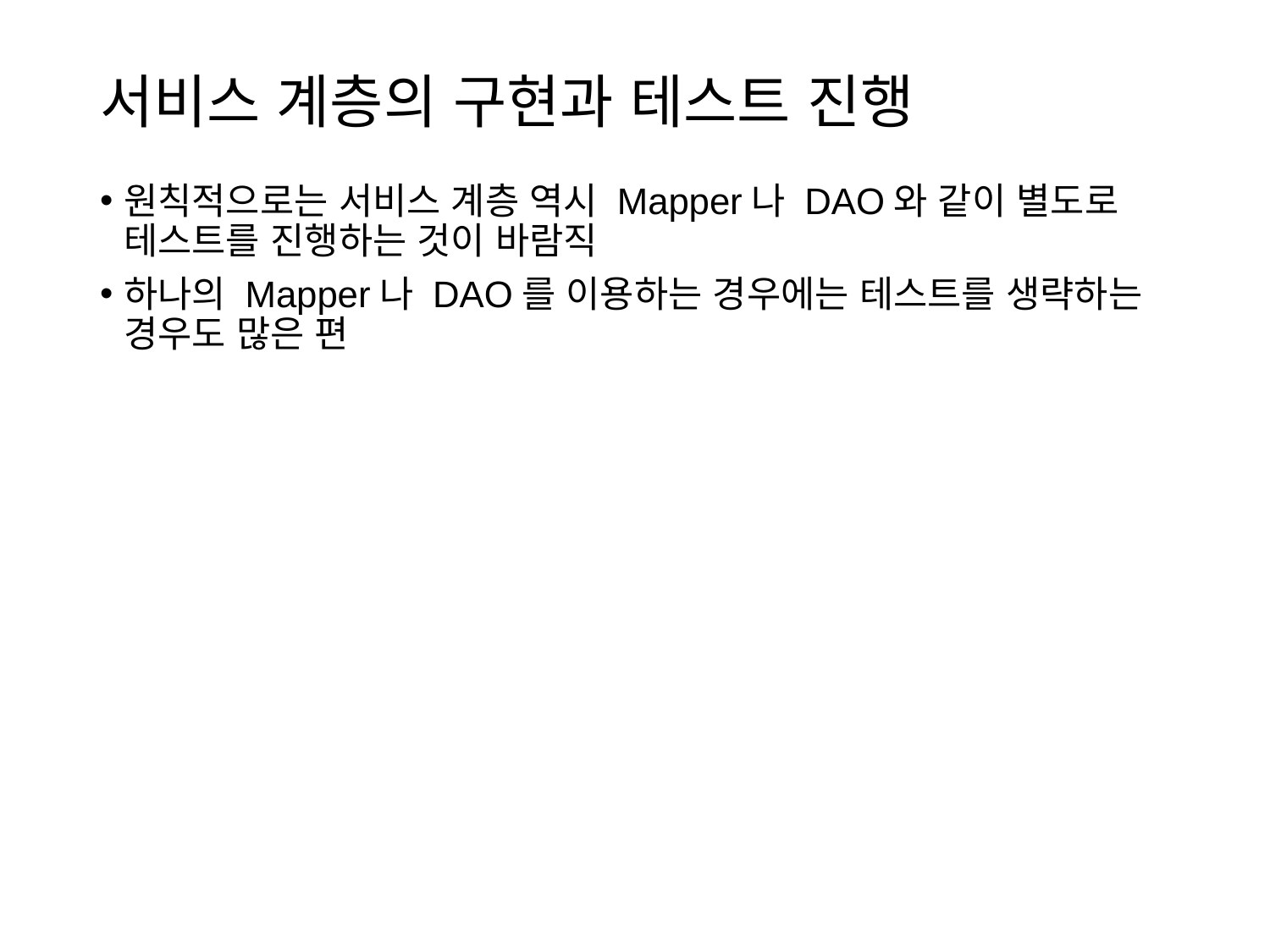

# 서비스 계층의 구현과 테스트 진행
원칙적으로는 서비스 계층 역시 Mapper나 DAO와 같이 별도로 테스트를 진행하는 것이 바람직
하나의 Mapper나 DAO를 이용하는 경우에는 테스트를 생략하는 경우도 많은 편